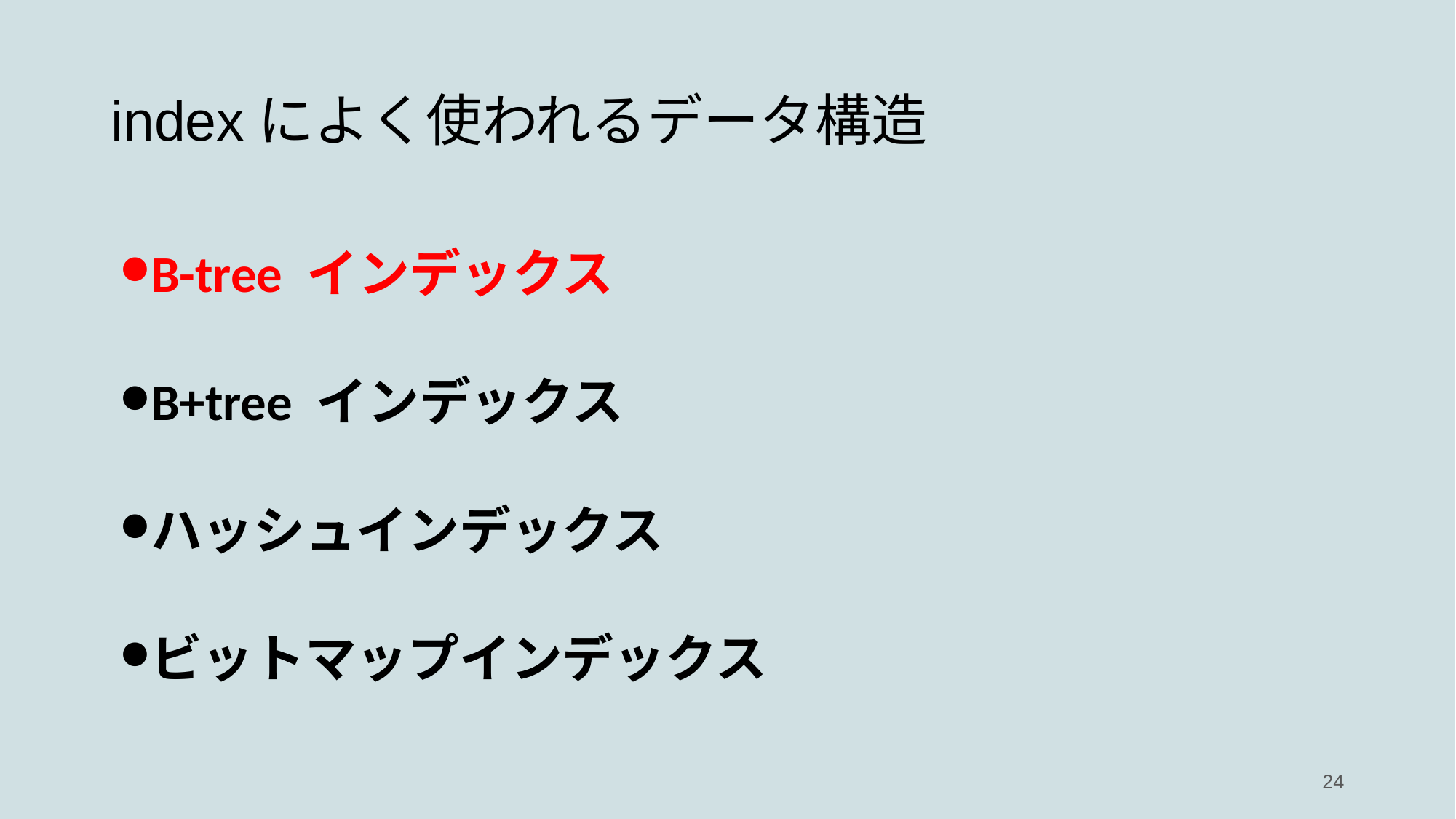

# indexによく使われるデータ構造
B-tree インデックス

B+tree インデックス

ハッシュインデックス

ビットマップインデックス

24